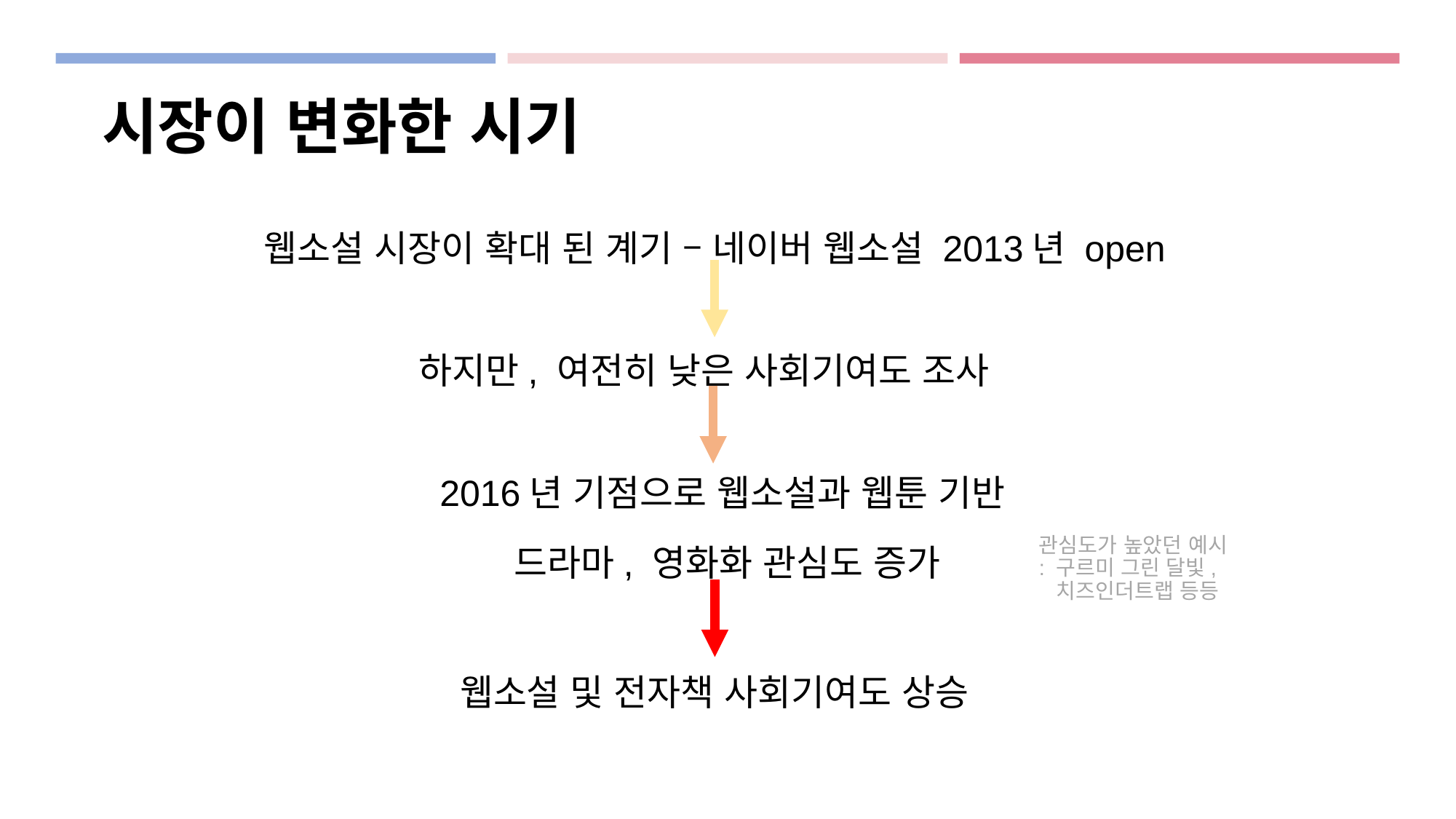

시장이 변화한 시기
웹소설 시장이 확대 된 계기 – 네이버 웹소설 2013년 open
하지만, 여전히 낮은 사회기여도 조사
2016년 기점으로 웹소설과 웹툰 기반
드라마, 영화화 관심도 증가
관심도가 높았던 예시
: 구르미 그린 달빛,
  치즈인더트랩 등등
웹소설 및 전자책 사회기여도 상승